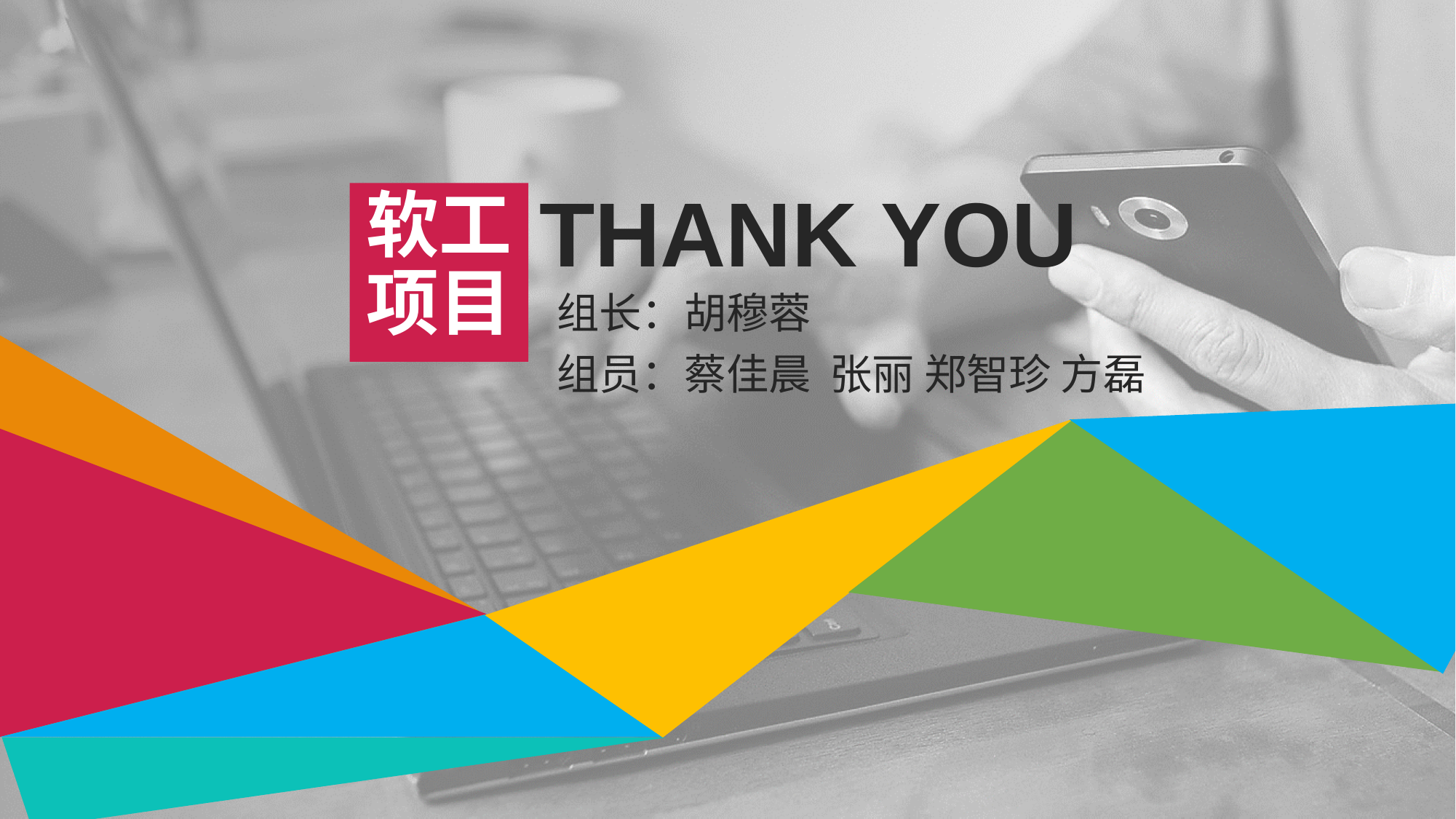

软工项目
THANK YOU
组长：胡穆蓉
组员：蔡佳晨  张丽 郑智珍 方磊